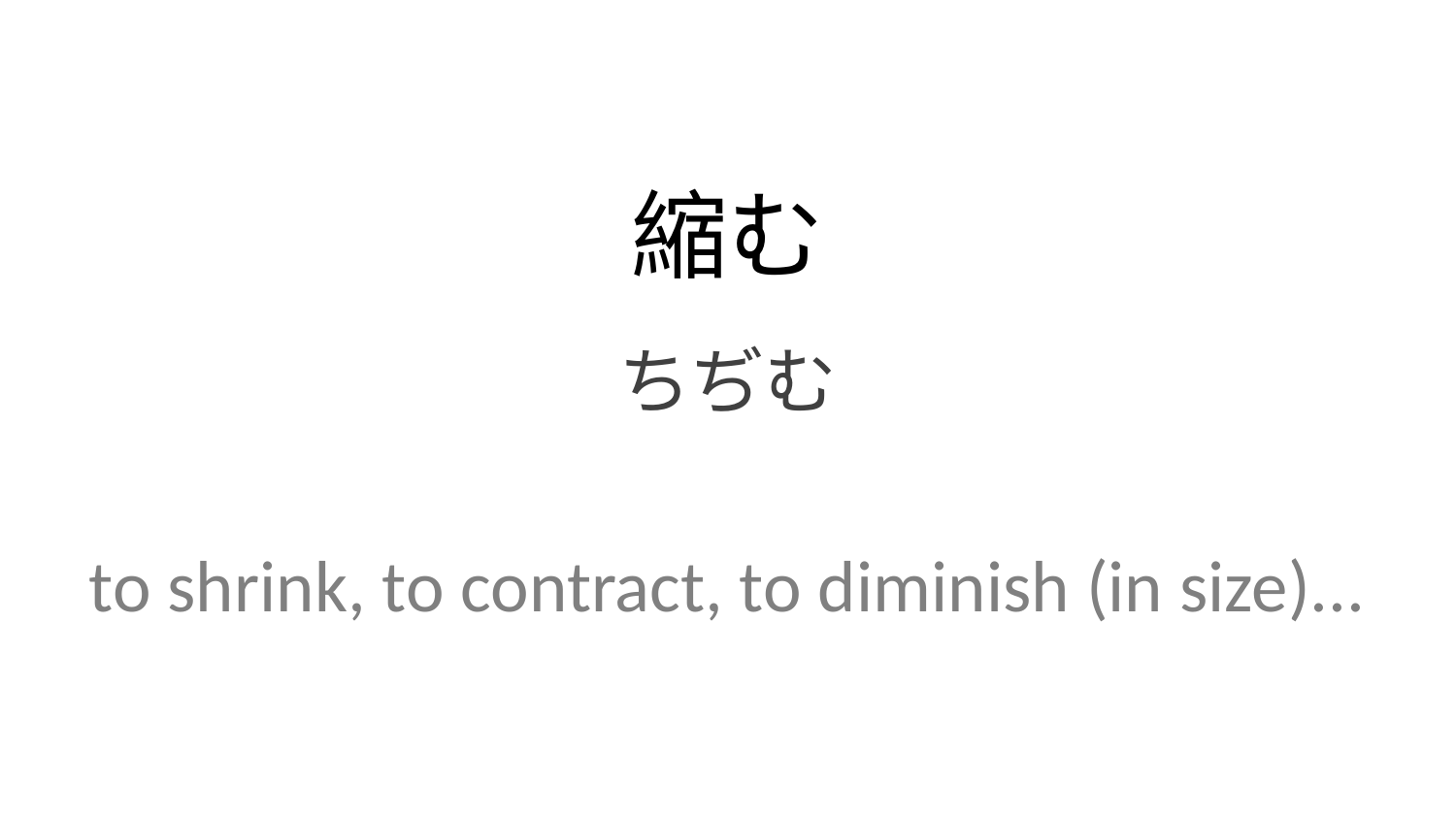

縮む

ちぢむ
to shrink, to contract, to diminish (in size)...